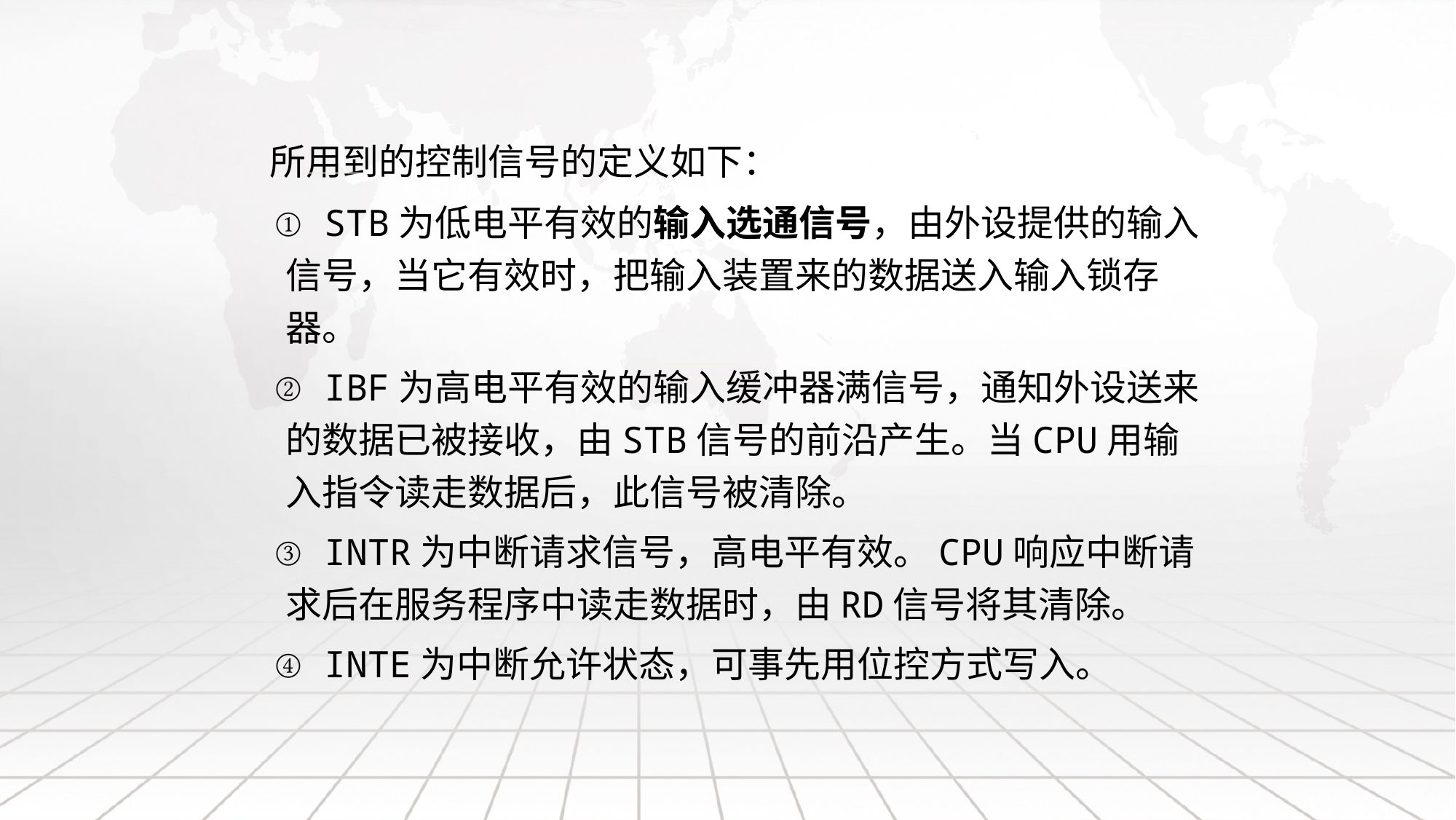

所用到的控制信号的定义如下：
  ① STB为低电平有效的输入选通信号，由外设提供的输入信号，当它有效时，把输入装置来的数据送入输入锁存器。
  ② IBF为高电平有效的输入缓冲器满信号，通知外设送来的数据已被接收，由STB信号的前沿产生。当CPU用输入指令读走数据后，此信号被清除。
  ③ INTR为中断请求信号，高电平有效。CPU响应中断请求后在服务程序中读走数据时，由RD信号将其清除。
  ④ INTE为中断允许状态，可事先用位控方式写入。